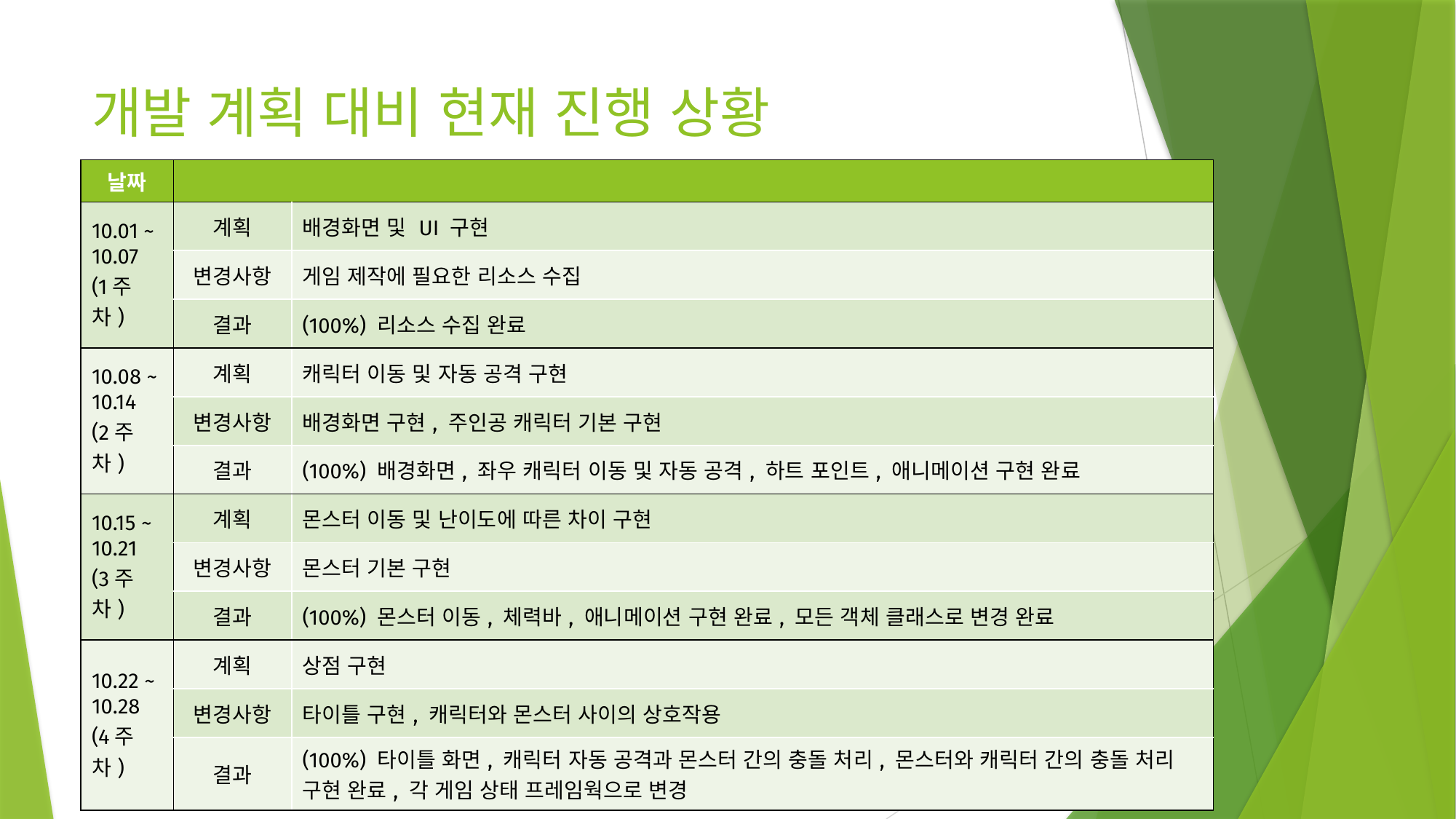

# 개발 계획 대비 현재 진행 상황
| 날짜 |  |  |
| --- | --- | --- |
| 10.01 ~ 10.07 (1주차) | 계획 | 배경화면 및 UI 구현 |
|  | 변경사항 | 게임 제작에 필요한 리소스 수집 |
|  | 결과 | (100%) 리소스 수집 완료 |
| 10.08 ~ 10.14 (2주차) | 계획 | 캐릭터 이동 및 자동 공격 구현 |
|  | 변경사항 | 배경화면 구현, 주인공 캐릭터 기본 구현 |
|  | 결과 | (100%) 배경화면, 좌우 캐릭터 이동 및 자동 공격, 하트 포인트, 애니메이션 구현 완료 |
| 10.15 ~ 10.21 (3주차) | 계획 | 몬스터 이동 및 난이도에 따른 차이 구현 |
|  | 변경사항 | 몬스터 기본 구현 |
|  | 결과 | (100%) 몬스터 이동, 체력바, 애니메이션 구현 완료, 모든 객체 클래스로 변경 완료 |
| 10.22 ~ 10.28 (4주차) | 계획 | 상점 구현 |
|  | 변경사항 | 타이틀 구현, 캐릭터와 몬스터 사이의 상호작용 |
|  | 결과 | (100%) 타이틀 화면, 캐릭터 자동 공격과 몬스터 간의 충돌 처리, 몬스터와 캐릭터 간의 충돌 처리 구현 완료, 각 게임 상태 프레임웍으로 변경 |